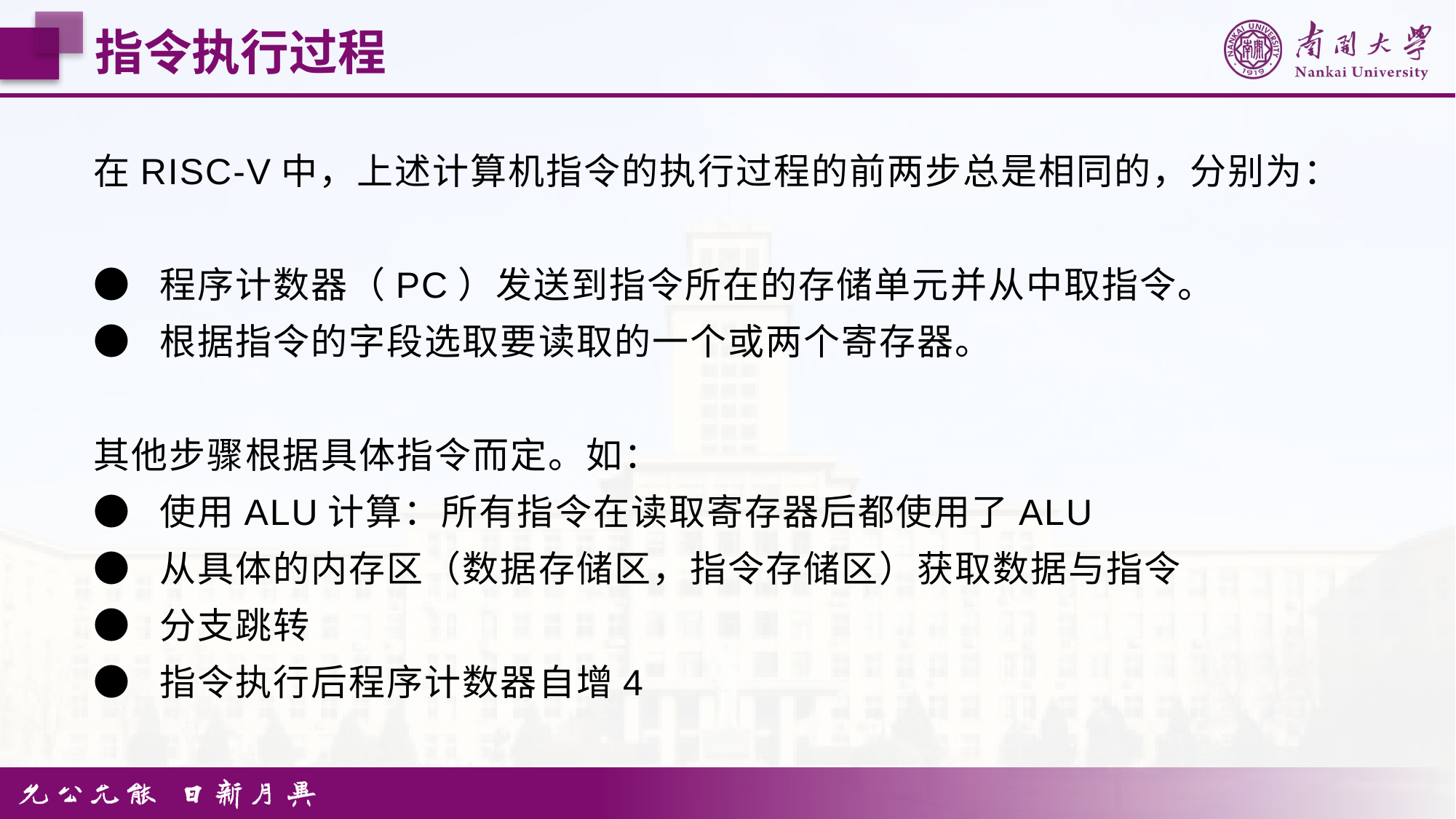

指令执行过程
在RISC-V中，上述计算机指令的执行过程的前两步总是相同的，分别为：

●  程序计数器（PC）发送到指令所在的存储单元并从中取指令。
●  根据指令的字段选取要读取的一个或两个寄存器。

其他步骤根据具体指令而定。如：
●  使用ALU计算：所有指令在读取寄存器后都使用了ALU
●  从具体的内存区（数据存储区，指令存储区）获取数据与指令
●  分支跳转
●  指令执行后程序计数器自增4